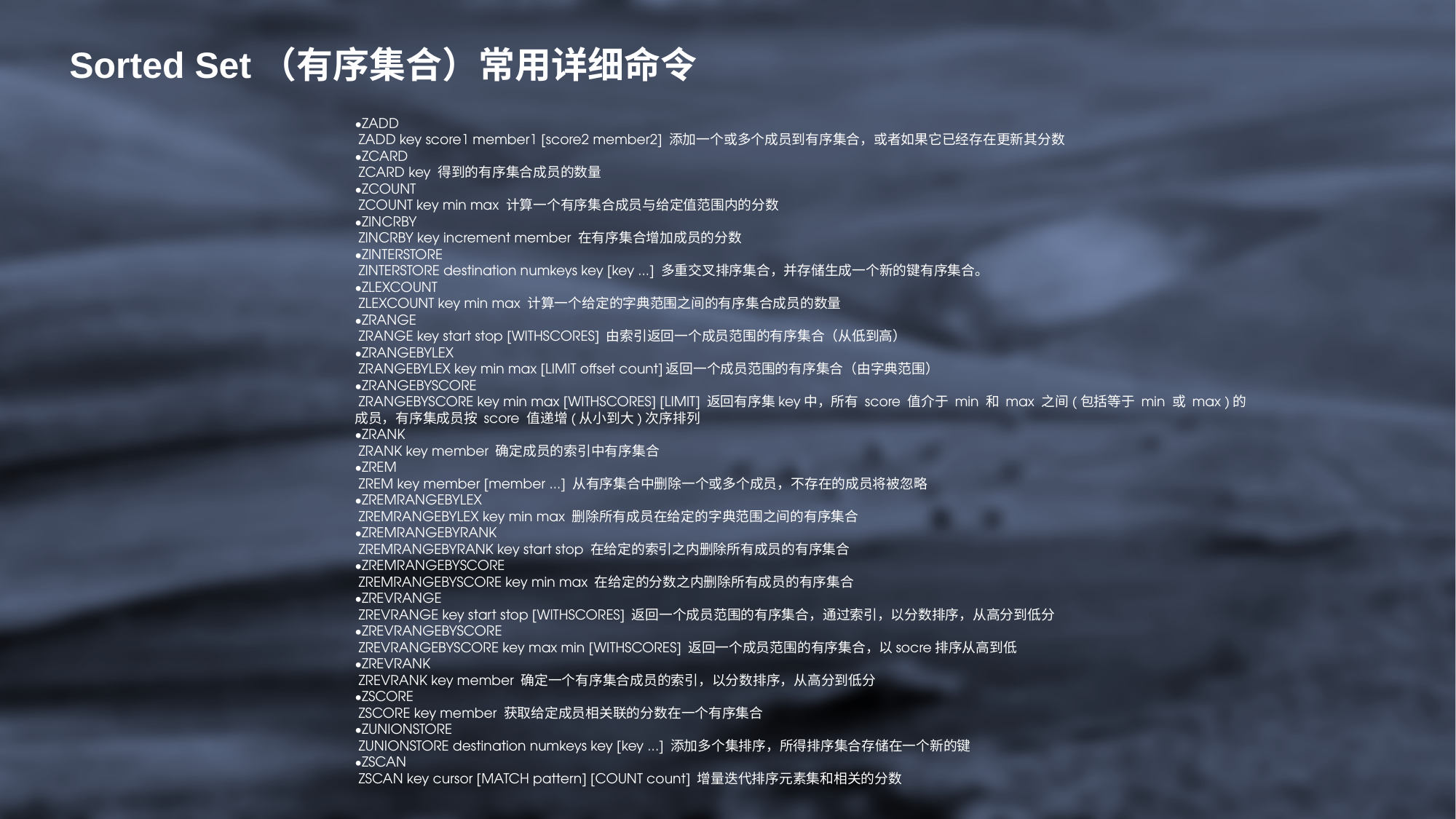

Sorted Set（有序集合）常用详细命令
•ZADD
 ZADD key score1 member1 [score2 member2] 添加一个或多个成员到有序集合，或者如果它已经存在更新其分数
•ZCARD
 ZCARD key 得到的有序集合成员的数量
•ZCOUNT
 ZCOUNT key min max 计算一个有序集合成员与给定值范围内的分数
•ZINCRBY
 ZINCRBY key increment member 在有序集合增加成员的分数
•ZINTERSTORE
 ZINTERSTORE destination numkeys key [key ...] 多重交叉排序集合，并存储生成一个新的键有序集合。
•ZLEXCOUNT
 ZLEXCOUNT key min max 计算一个给定的字典范围之间的有序集合成员的数量
•ZRANGE
 ZRANGE key start stop [WITHSCORES] 由索引返回一个成员范围的有序集合（从低到高）
•ZRANGEBYLEX
 ZRANGEBYLEX key min max [LIMIT offset count]返回一个成员范围的有序集合（由字典范围）
•ZRANGEBYSCORE
 ZRANGEBYSCORE key min max [WITHSCORES] [LIMIT] 返回有序集key中，所有 score 值介于 min 和 max 之间(包括等于 min 或 max )的成员，有序集成员按 score 值递增(从小到大)次序排列
•ZRANK
 ZRANK key member 确定成员的索引中有序集合
•ZREM
 ZREM key member [member ...] 从有序集合中删除一个或多个成员，不存在的成员将被忽略
•ZREMRANGEBYLEX
 ZREMRANGEBYLEX key min max 删除所有成员在给定的字典范围之间的有序集合
•ZREMRANGEBYRANK
 ZREMRANGEBYRANK key start stop 在给定的索引之内删除所有成员的有序集合
•ZREMRANGEBYSCORE
 ZREMRANGEBYSCORE key min max 在给定的分数之内删除所有成员的有序集合
•ZREVRANGE
 ZREVRANGE key start stop [WITHSCORES] 返回一个成员范围的有序集合，通过索引，以分数排序，从高分到低分
•ZREVRANGEBYSCORE
 ZREVRANGEBYSCORE key max min [WITHSCORES] 返回一个成员范围的有序集合，以socre排序从高到低
•ZREVRANK
 ZREVRANK key member 确定一个有序集合成员的索引，以分数排序，从高分到低分
•ZSCORE
 ZSCORE key member 获取给定成员相关联的分数在一个有序集合
•ZUNIONSTORE
 ZUNIONSTORE destination numkeys key [key ...] 添加多个集排序，所得排序集合存储在一个新的键
•ZSCAN
 ZSCAN key cursor [MATCH pattern] [COUNT count] 增量迭代排序元素集和相关的分数